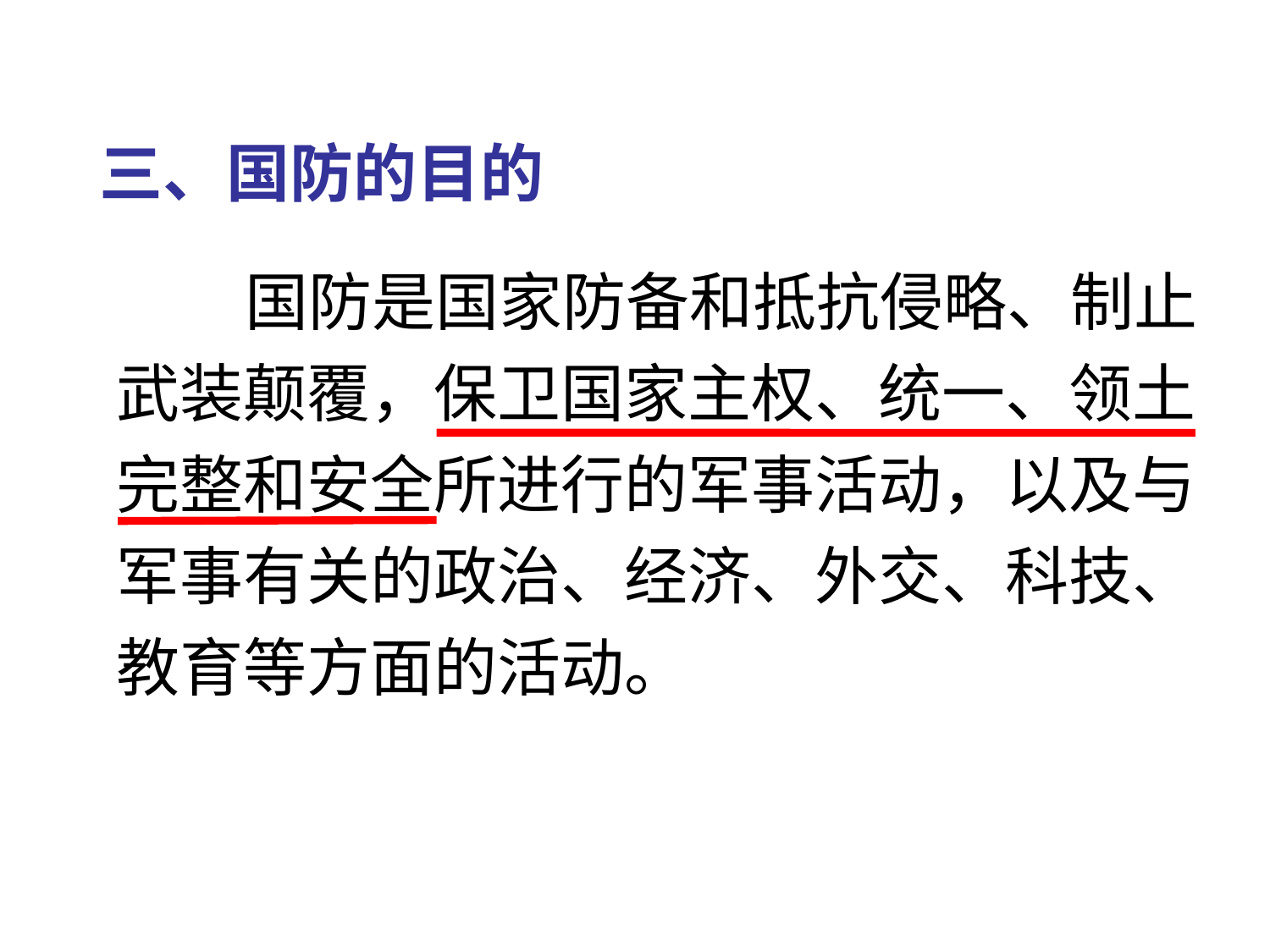

三、国防的目的
        国防是国家防备和抵抗侵略、制止武装颠覆，保卫国家主权、统一、领土完整和安全所进行的军事活动，以及与军事有关的政治、经济、外交、科技、教育等方面的活动。